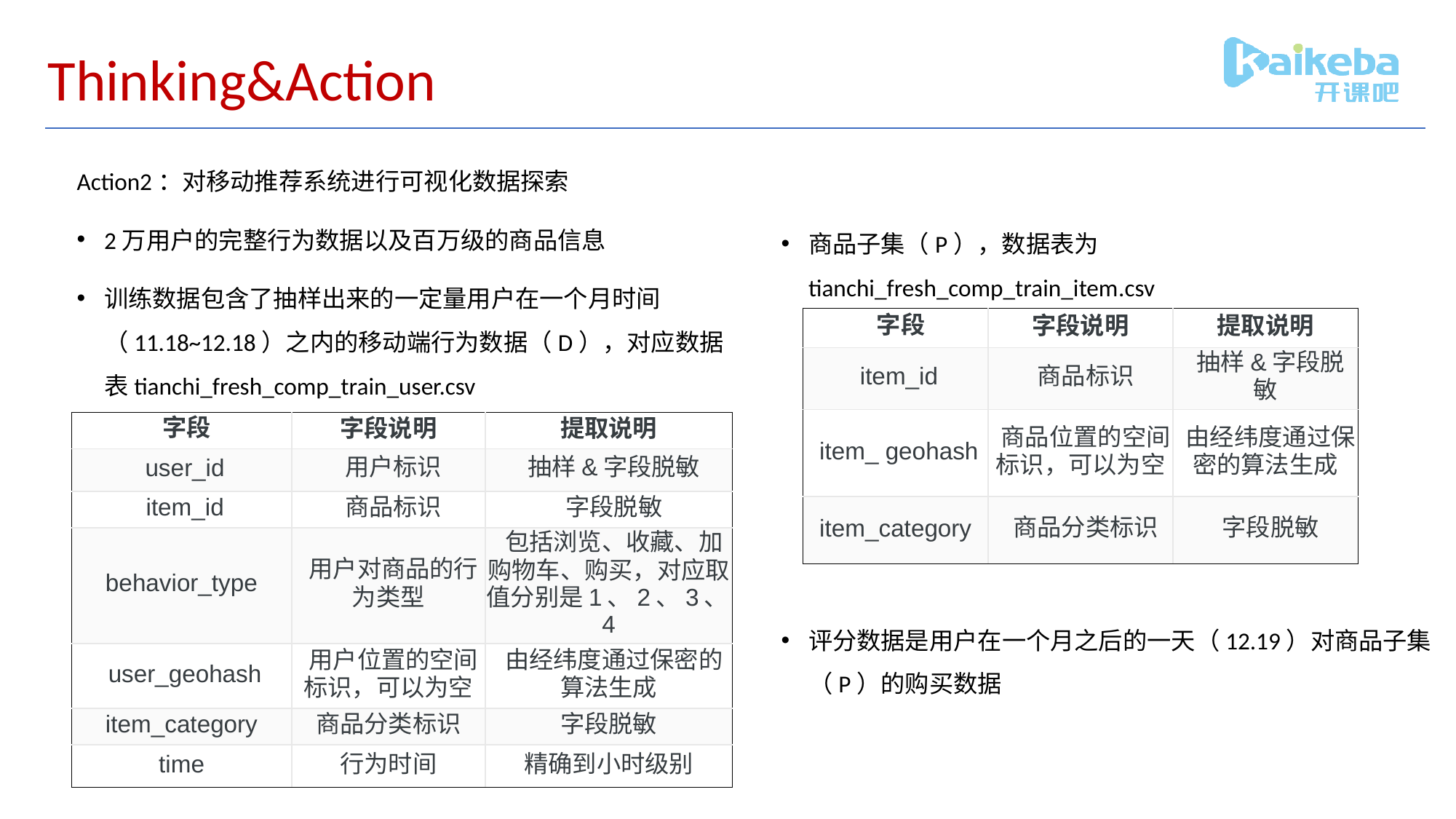

# Thinking&Action
Action2：对移动推荐系统进行可视化数据探索
2万用户的完整行为数据以及百万级的商品信息
训练数据包含了抽样出来的一定量用户在一个月时间（11.18~12.18）之内的移动端行为数据（D），对应数据表tianchi_fresh_comp_train_user.csv
商品子集（P），数据表为tianchi_fresh_comp_train_item.csv

评分数据是用户在一个月之后的一天（12.19）对商品子集（P）的购买数据
| 字段 | 字段说明 | 提取说明 |
| --- | --- | --- |
| item\_id | 商品标识 | 抽样&字段脱敏 |
| item\_ geohash | 商品位置的空间标识，可以为空 | 由经纬度通过保密的算法生成 |
| item\_category | 商品分类标识 | 字段脱敏 |
| 字段 | 字段说明 | 提取说明 |
| --- | --- | --- |
| user\_id | 用户标识 | 抽样&字段脱敏 |
| item\_id | 商品标识 | 字段脱敏 |
| behavior\_type | 用户对商品的行为类型 | 包括浏览、收藏、加购物车、购买，对应取值分别是1、2、3、4 |
| user\_geohash | 用户位置的空间标识，可以为空 | 由经纬度通过保密的算法生成 |
| item\_category | 商品分类标识 | 字段脱敏 |
| time | 行为时间 | 精确到小时级别 |